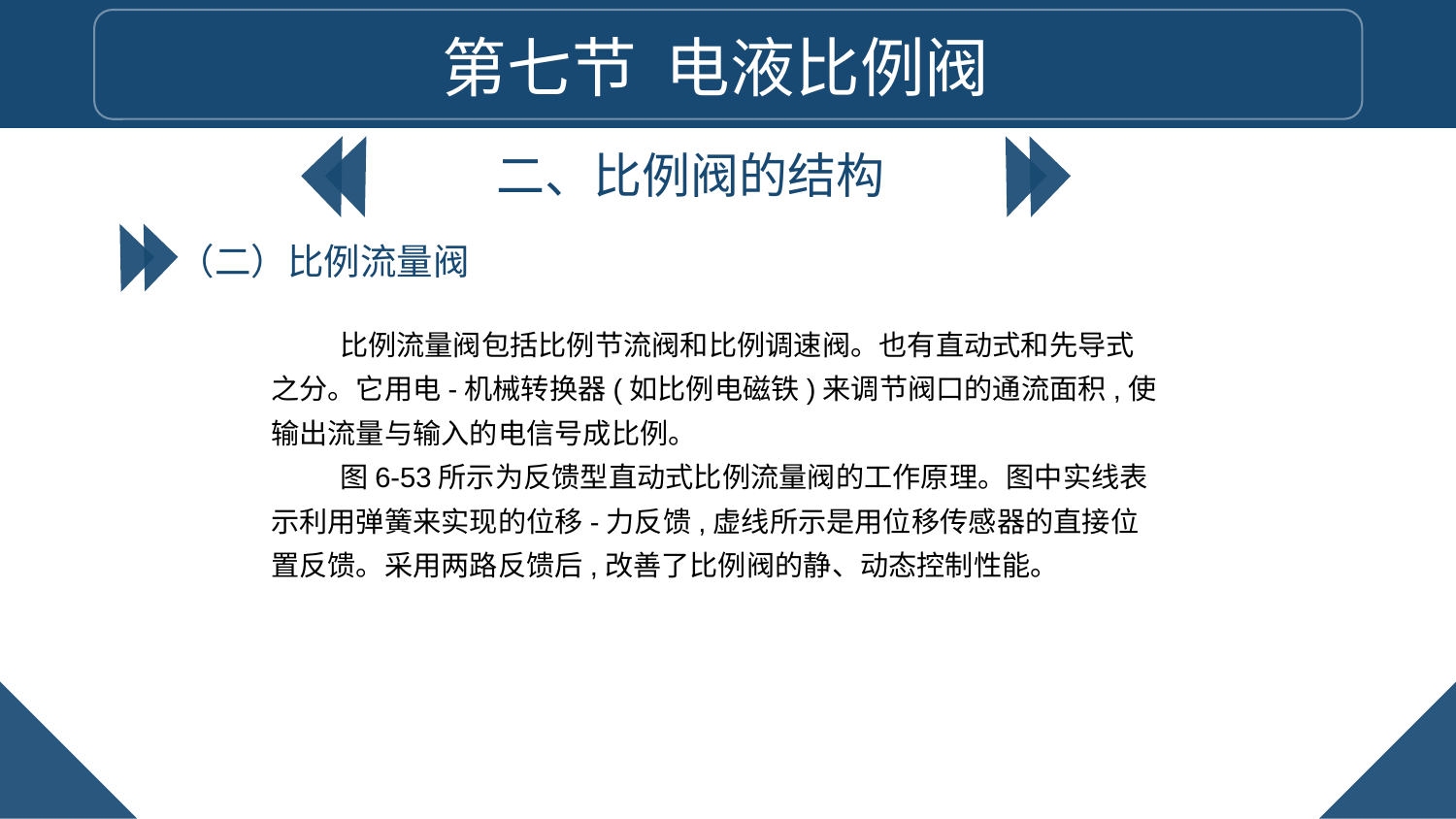

第七节  电液比例阀
二、比例阀的结构

（二）比例流量阀

比例流量阀包括比例节流阀和比例调速阀。也有直动式和先导式之分。它用电-机械转换器(如比例电磁铁)来调节阀口的通流面积,使输出流量与输入的电信号成比例。
图6-53所示为反馈型直动式比例流量阀的工作原理。图中实线表示利用弹簧来实现的位移-力反馈,虚线所示是用位移传感器的直接位置反馈。采用两路反馈后,改善了比例阀的静、动态控制性能。